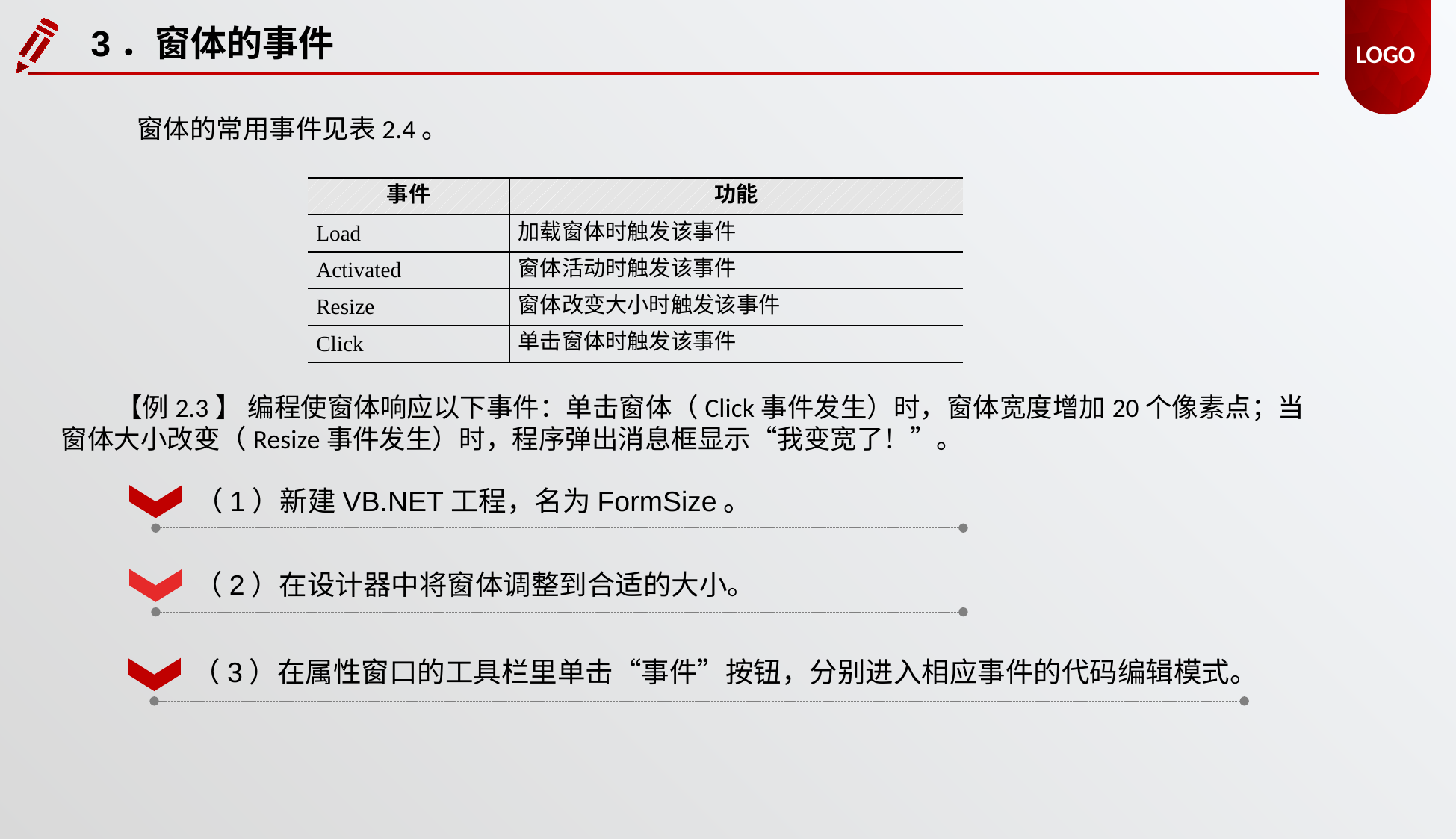

3．窗体的事件
窗体的常用事件见表2.4。
| 事件 | 功能 |
| --- | --- |
| Load | 加载窗体时触发该事件 |
| Activated | 窗体活动时触发该事件 |
| Resize | 窗体改变大小时触发该事件 |
| Click | 单击窗体时触发该事件 |
【例2.3】 编程使窗体响应以下事件：单击窗体（Click事件发生）时，窗体宽度增加20个像素点；当窗体大小改变（Resize事件发生）时，程序弹出消息框显示“我变宽了！”。

（1）新建VB.NET工程，名为FormSize。

（2）在设计器中将窗体调整到合适的大小。

（3）在属性窗口的工具栏里单击“事件”按钮，分别进入相应事件的代码编辑模式。